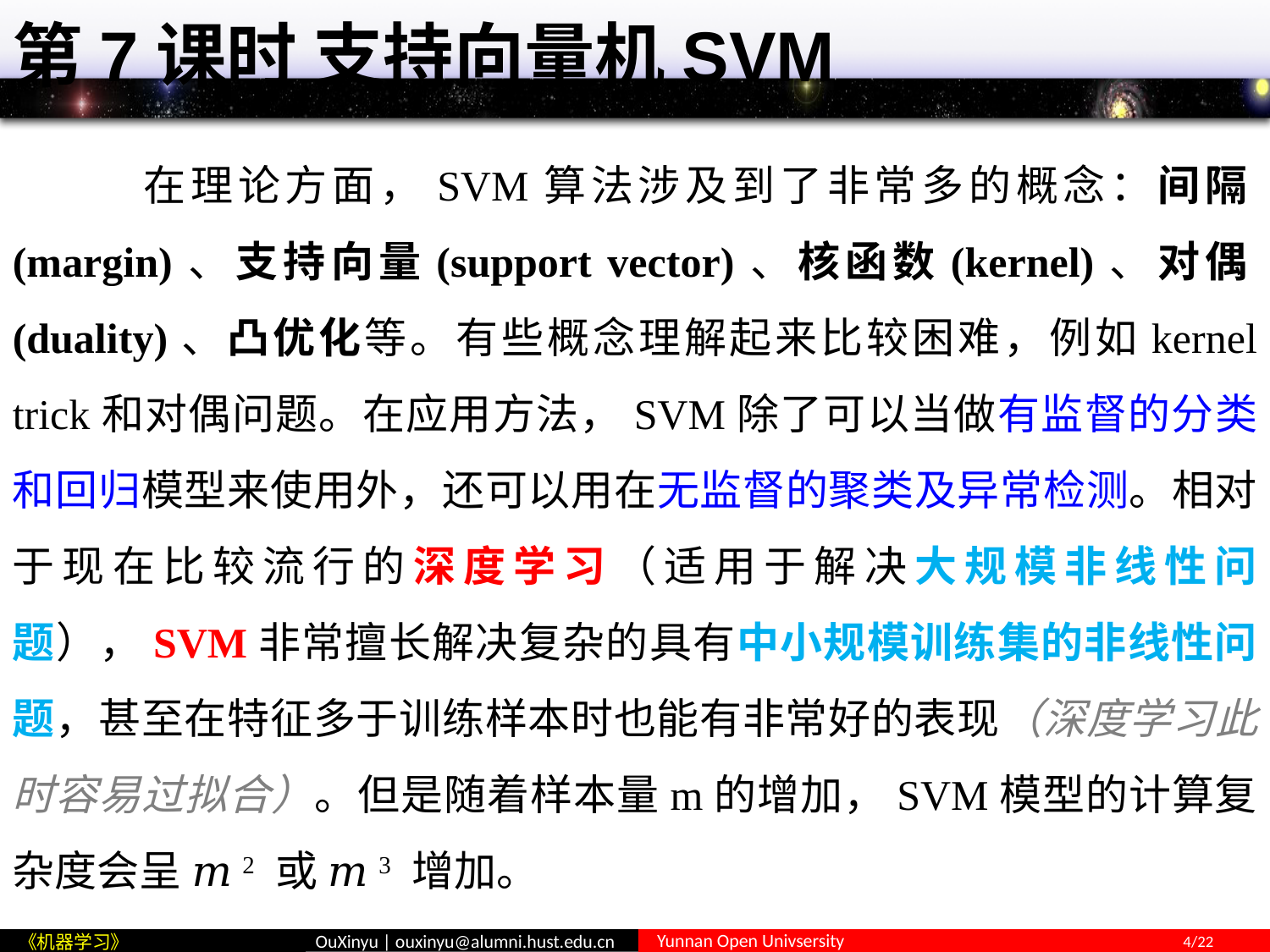

# 第7课时 支持向量机SVM
        在理论方面，SVM算法涉及到了非常多的概念：间隔(margin)、支持向量(support vector)、核函数(kernel)、对偶(duality)、凸优化等。有些概念理解起来比较困难，例如kernel trick和对偶问题。在应用方法，SVM除了可以当做有监督的分类和回归模型来使用外，还可以用在无监督的聚类及异常检测。相对于现在比较流行的深度学习（适用于解决大规模非线性问题），SVM非常擅长解决复杂的具有中小规模训练集的非线性问题，甚至在特征多于训练样本时也能有非常好的表现（深度学习此时容易过拟合）。但是随着样本量m的增加，SVM模型的计算复杂度会呈 𝑚2 或 𝑚3 增加。